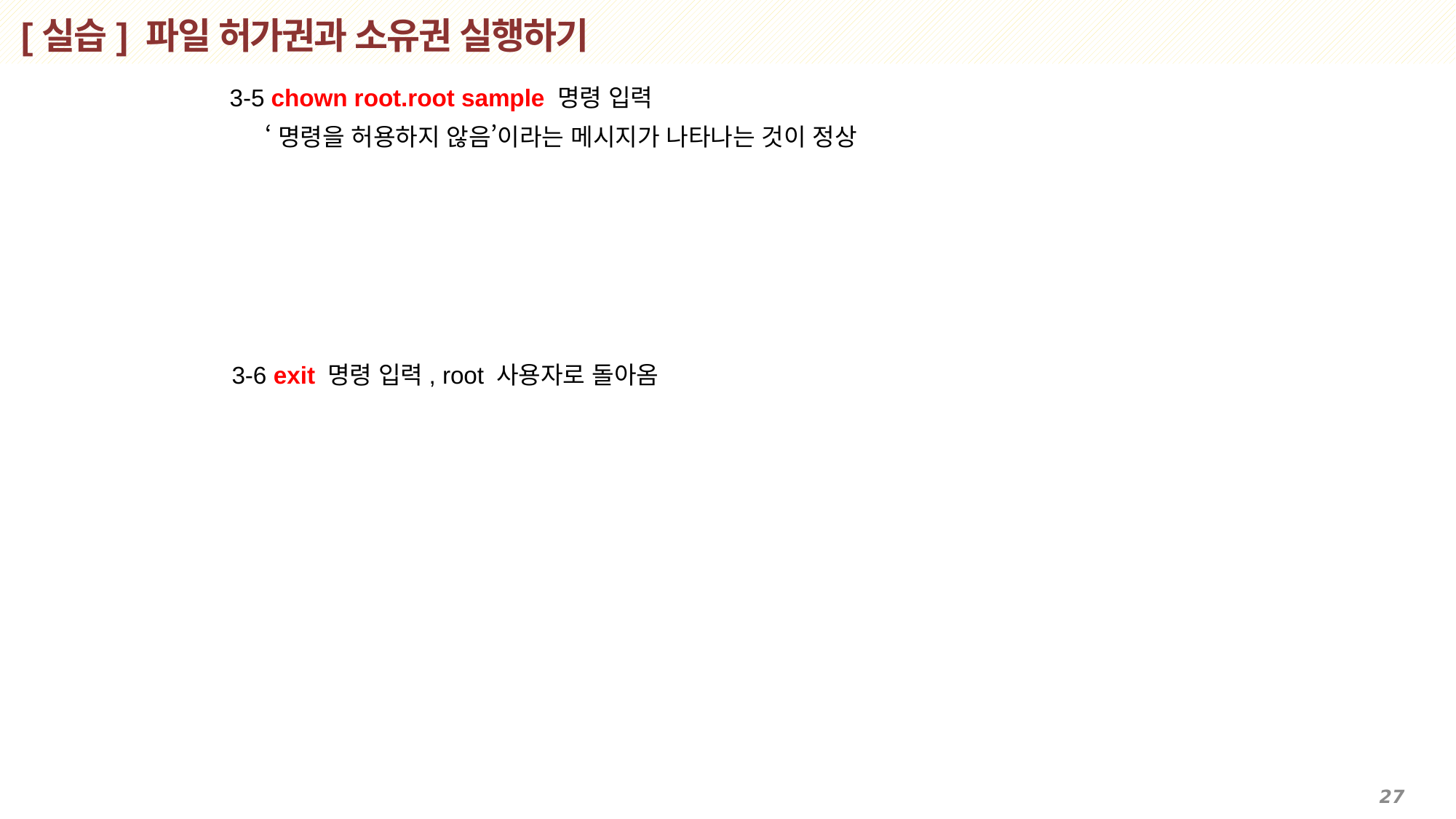

# [실습] 파일 허가권과 소유권 실행하기
   3-5 chown root.root sample 명령 입력
        ‘명령을 허용하지 않음’이라는 메시지가 나타나는 것이 정상

   3-6 exit 명령 입력, root 사용자로 돌아옴